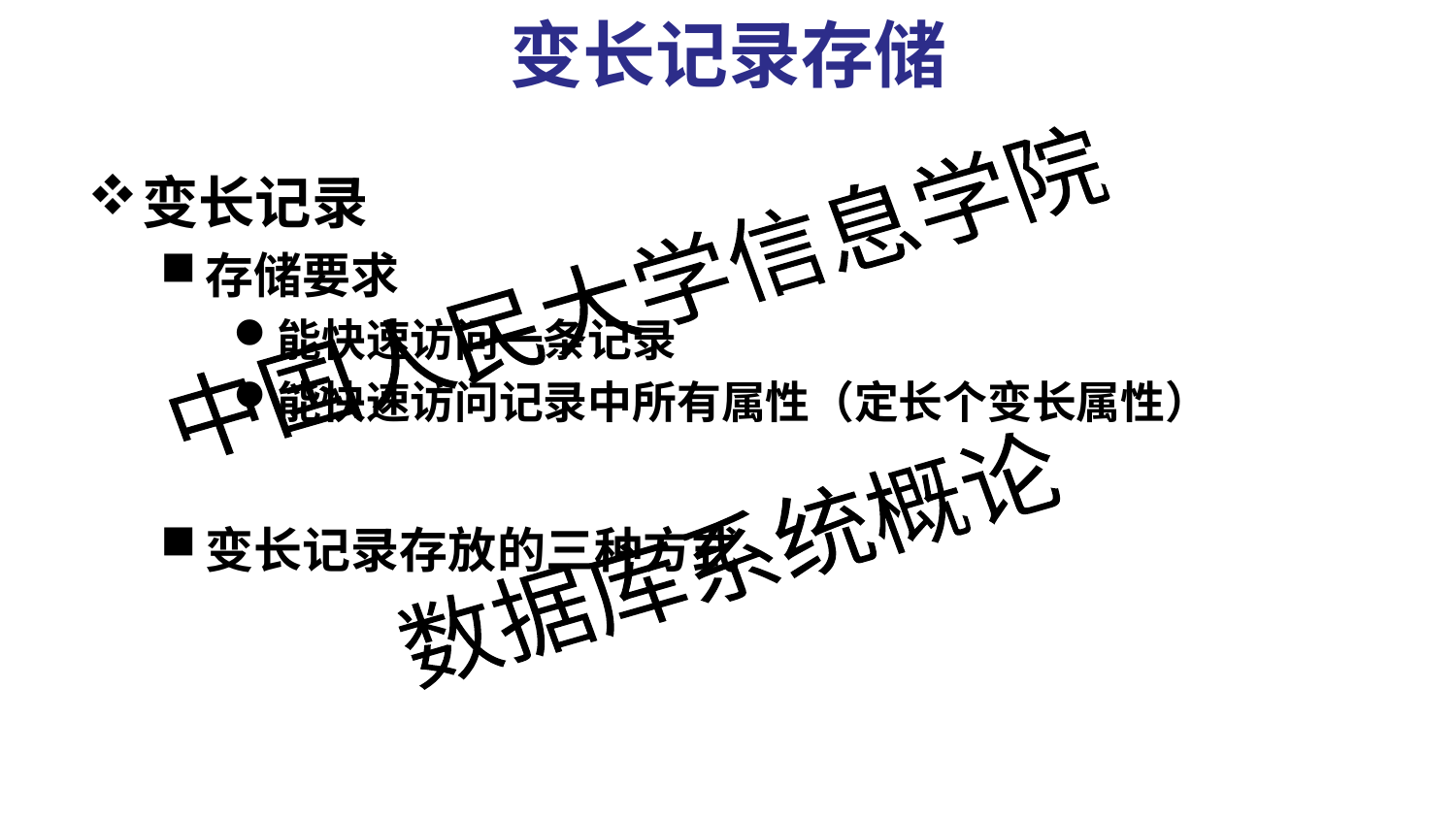

# 27
变长记录存储
变长记录
存储要求
能快速访问一条记录
能快速访问记录中所有属性（定长个变长属性）

变长记录存放的三种方式